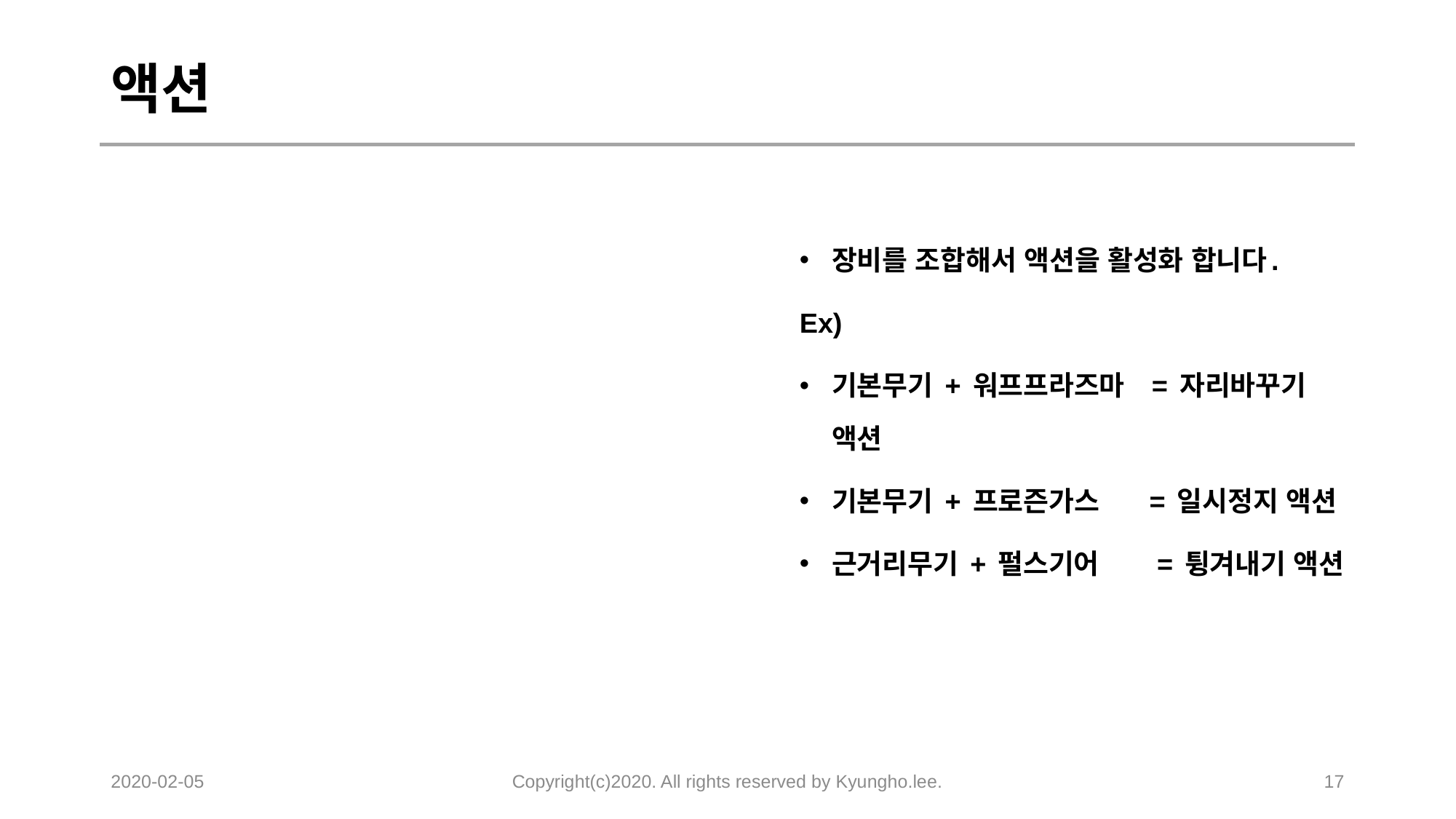

# 액션
장비를 조합해서 액션을 활성화 합니다.
Ex)
기본무기 + 워프프라즈마   = 자리바꾸기 액션
기본무기 + 프로즌가스      = 일시정지 액션
근거리무기 + 펄스기어       = 튕겨내기 액션

2020-02-05
Copyright(c)2020. All rights reserved by Kyungho.lee.
17